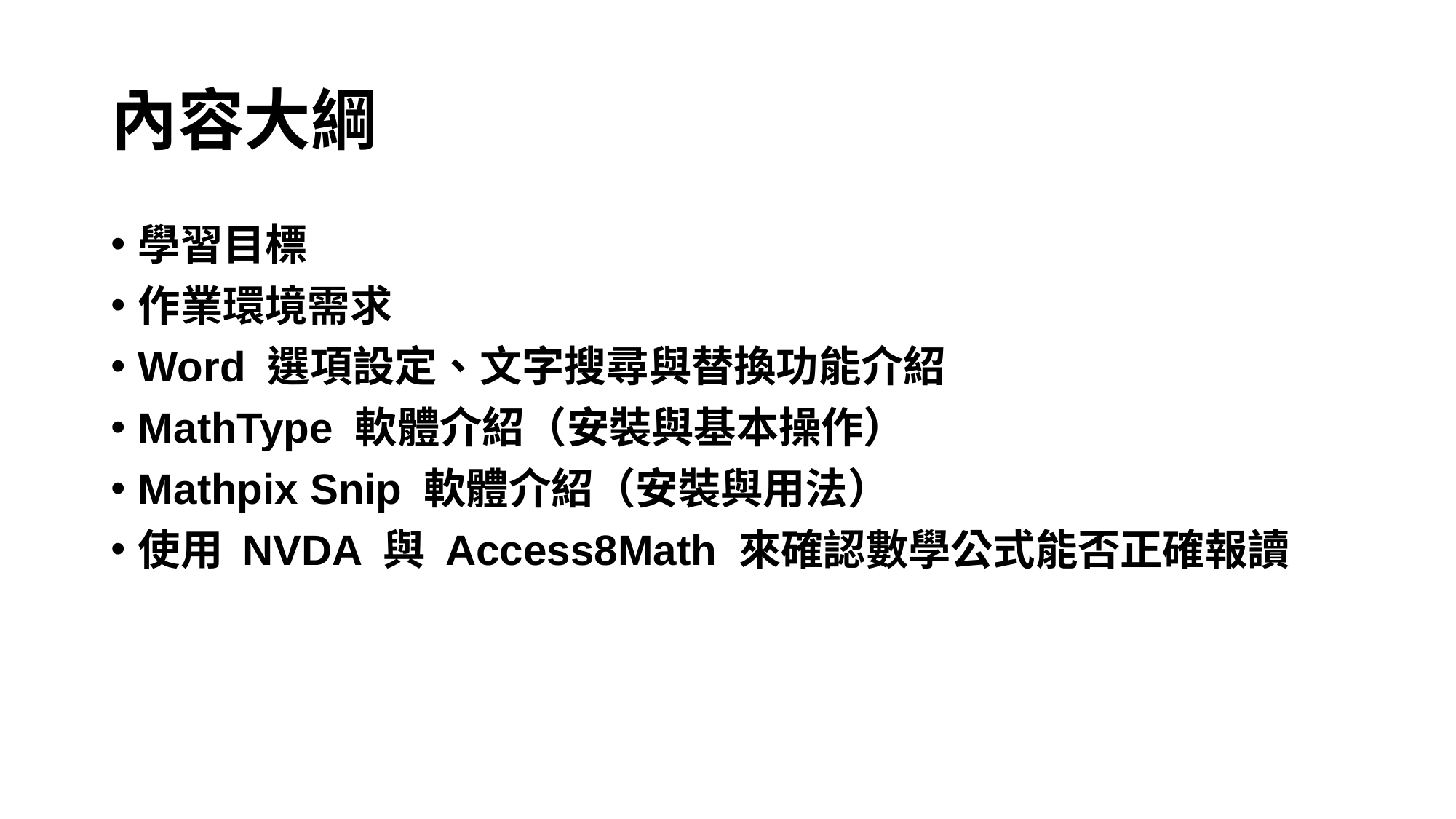

# 內容大綱
學習目標
作業環境需求
Word 選項設定、文字搜尋與替換功能介紹
MathType 軟體介紹（安裝與基本操作）
Mathpix Snip 軟體介紹（安裝與用法）
使用 NVDA 與 Access8Math 來確認數學公式能否正確報讀